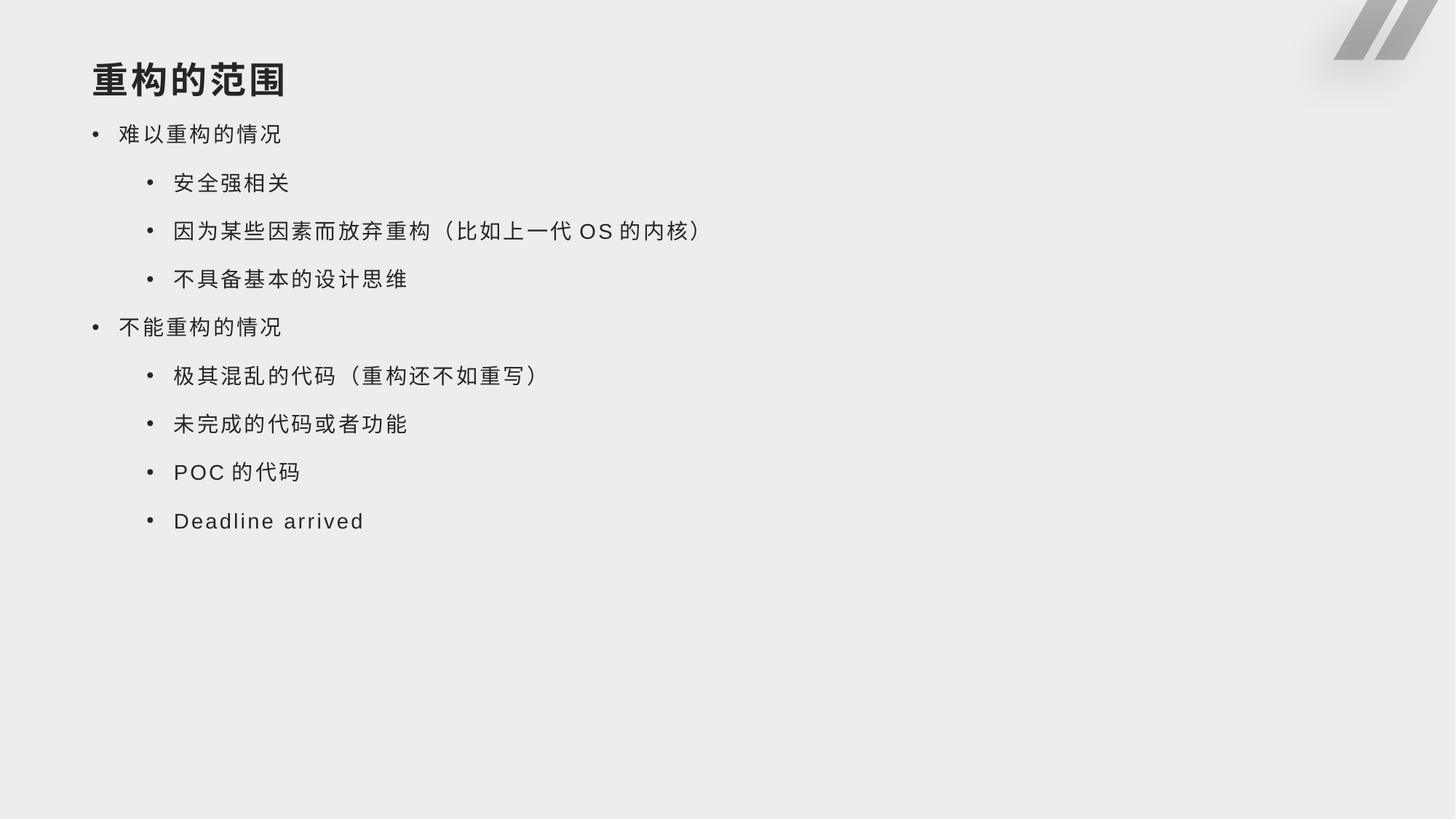

# 重构的范围
难以重构的情况
安全强相关
因为某些因素而放弃重构（比如上一代OS的内核）
不具备基本的设计思维
不能重构的情况
极其混乱的代码（重构还不如重写）
未完成的代码或者功能
POC的代码
Deadline arrived